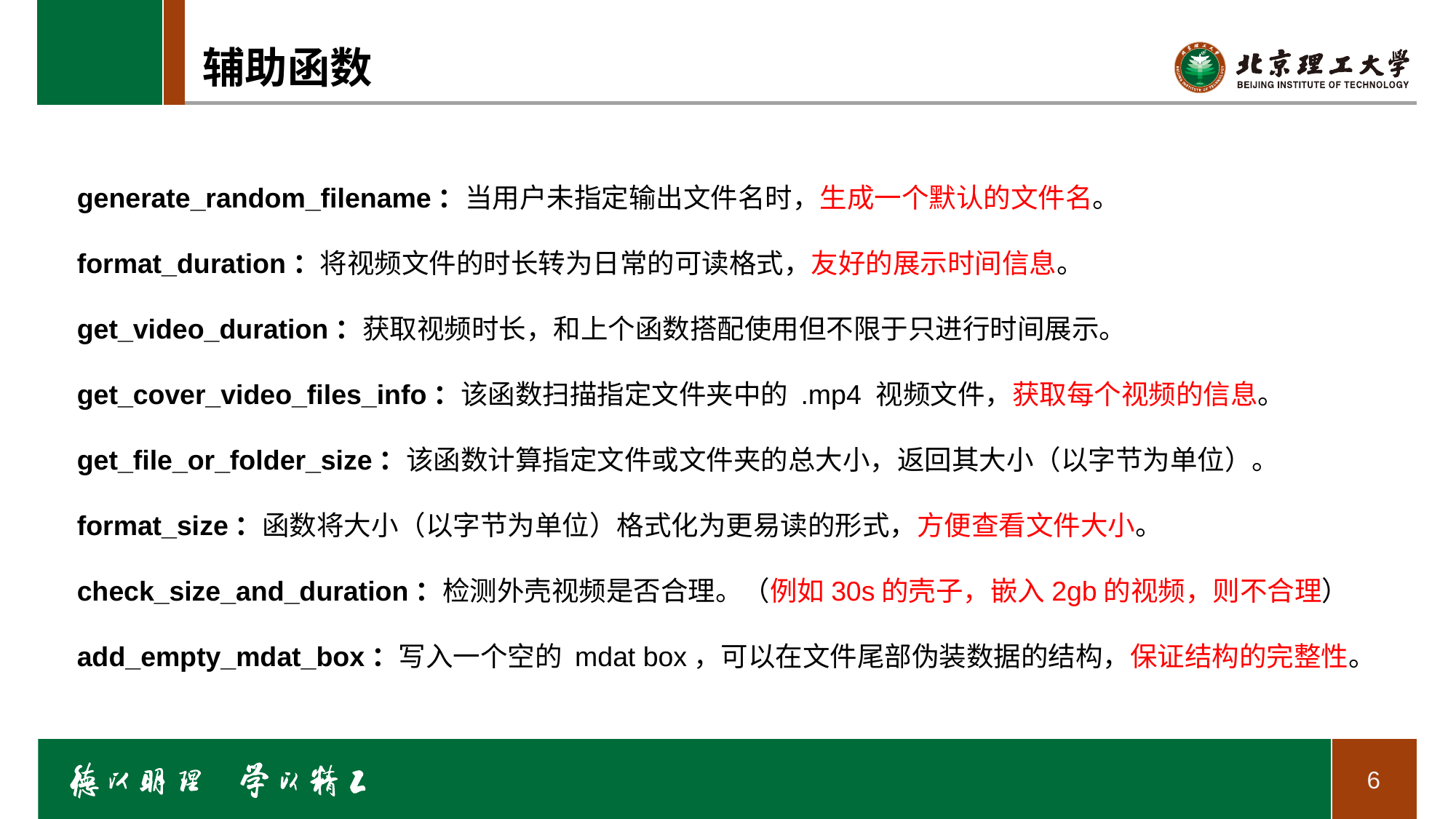

# 辅助函数
generate_random_filename：当用户未指定输出文件名时，生成一个默认的文件名。
format_duration：将视频文件的时长转为日常的可读格式，友好的展示时间信息。
get_video_duration：获取视频时长，和上个函数搭配使用但不限于只进行时间展示。
get_cover_video_files_info：该函数扫描指定文件夹中的 .mp4 视频文件，获取每个视频的信息。
get_file_or_folder_size：该函数计算指定文件或文件夹的总大小，返回其大小（以字节为单位）。
format_size：函数将大小（以字节为单位）格式化为更易读的形式，方便查看文件大小。
check_size_and_duration：检测外壳视频是否合理。（例如30s的壳子，嵌入2gb的视频，则不合理）
add_empty_mdat_box：写入一个空的 mdat box，可以在文件尾部伪装数据的结构，保证结构的完整性。